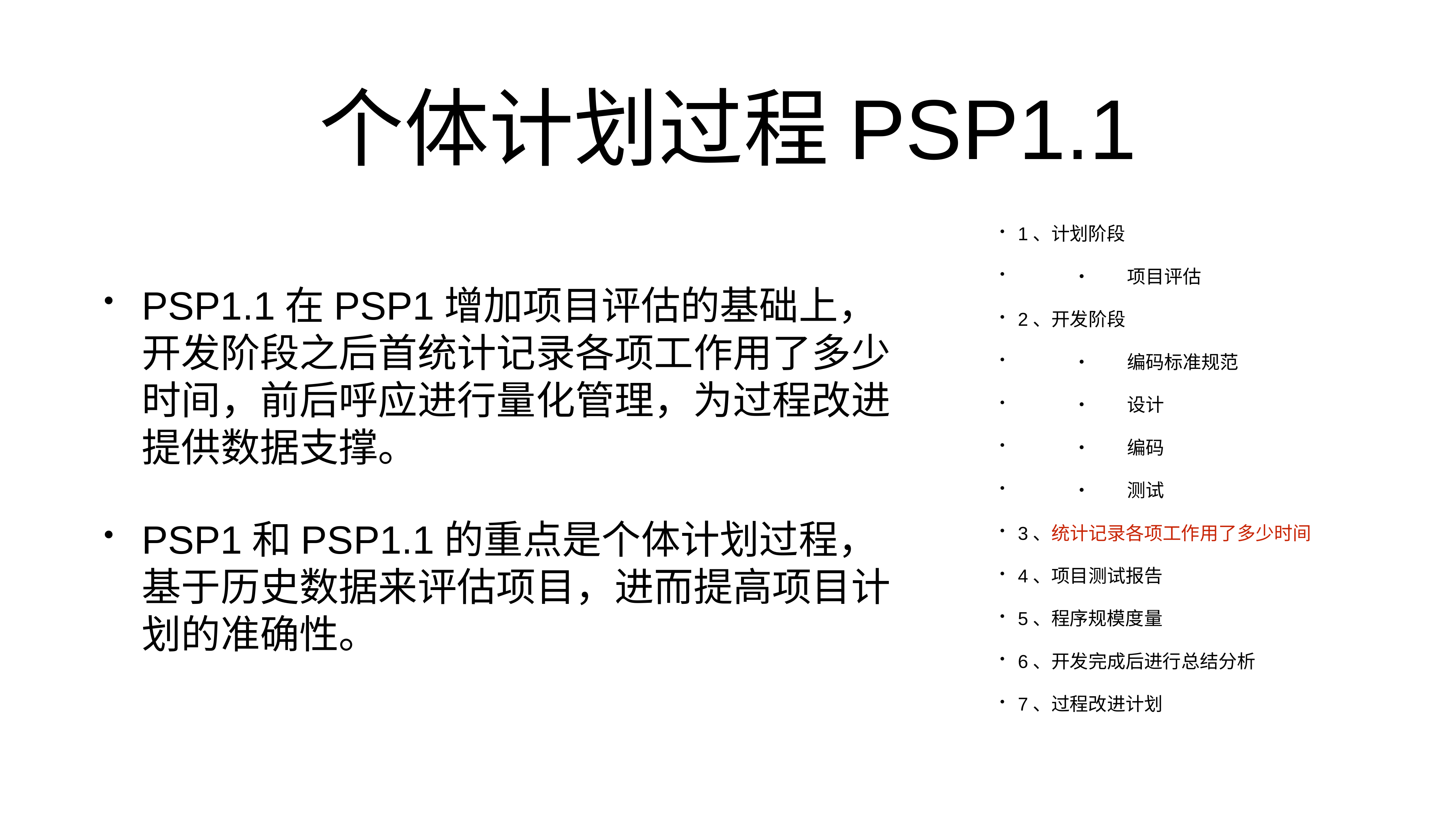

# 个体计划过程PSP1.1
PSP1.1在PSP1增加项目评估的基础上，开发阶段之后首统计记录各项工作用了多少时间，前后呼应进行量化管理，为过程改进提供数据支撑。
PSP1和PSP1.1的重点是个体计划过程，基于历史数据来评估项目，进而提高项目计划的准确性。
1、计划阶段
	•	项目评估
2、开发阶段
	•	编码标准规范
	•	设计
	•	编码
	•	测试
3、统计记录各项工作用了多少时间
4、项目测试报告
5、程序规模度量
6、开发完成后进行总结分析
7、过程改进计划